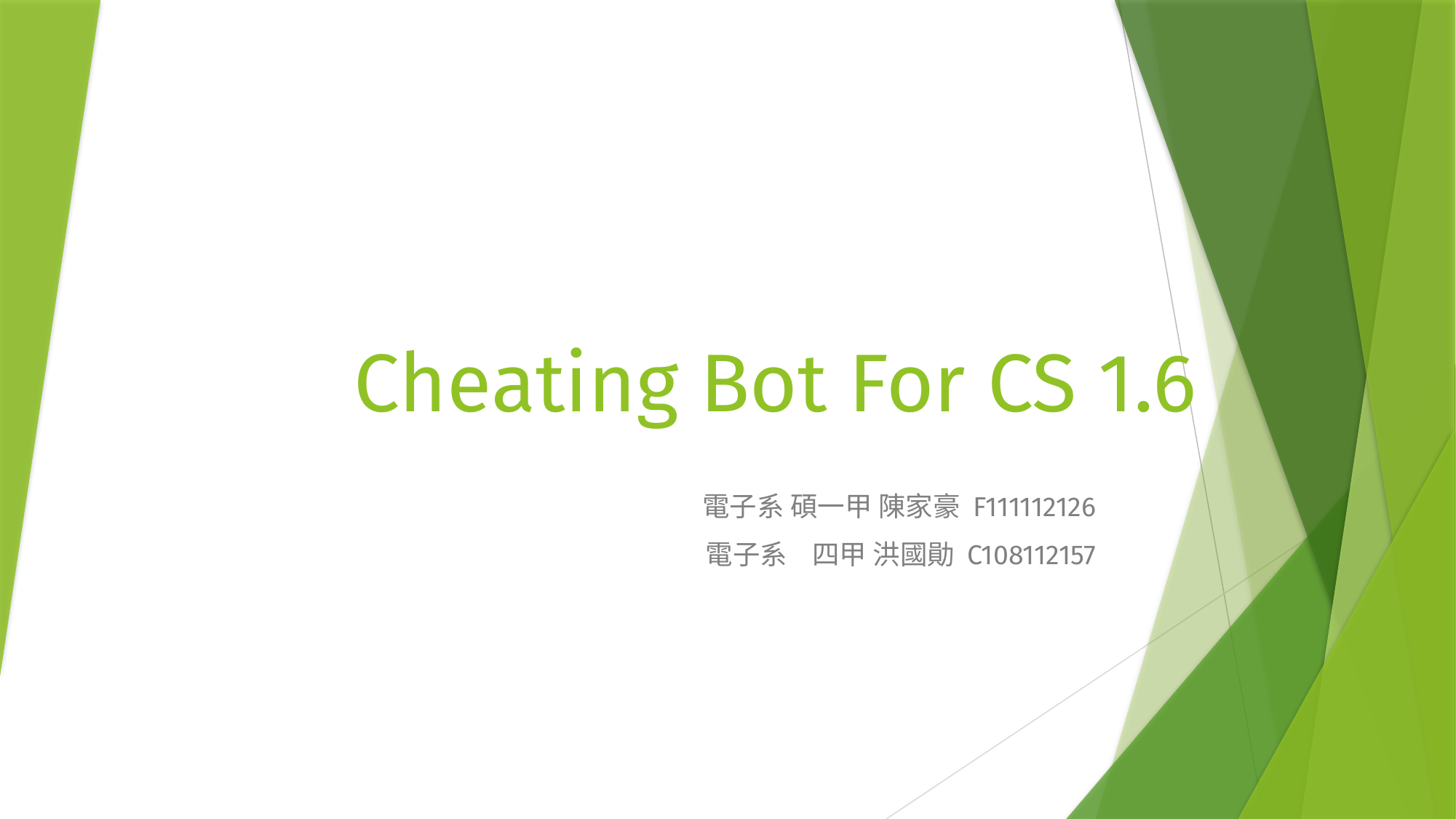

# Cheating Bot For CS 1.6
電子系 碩一甲 陳家豪 F111112126
電子系    四甲 洪國勛 C108112157